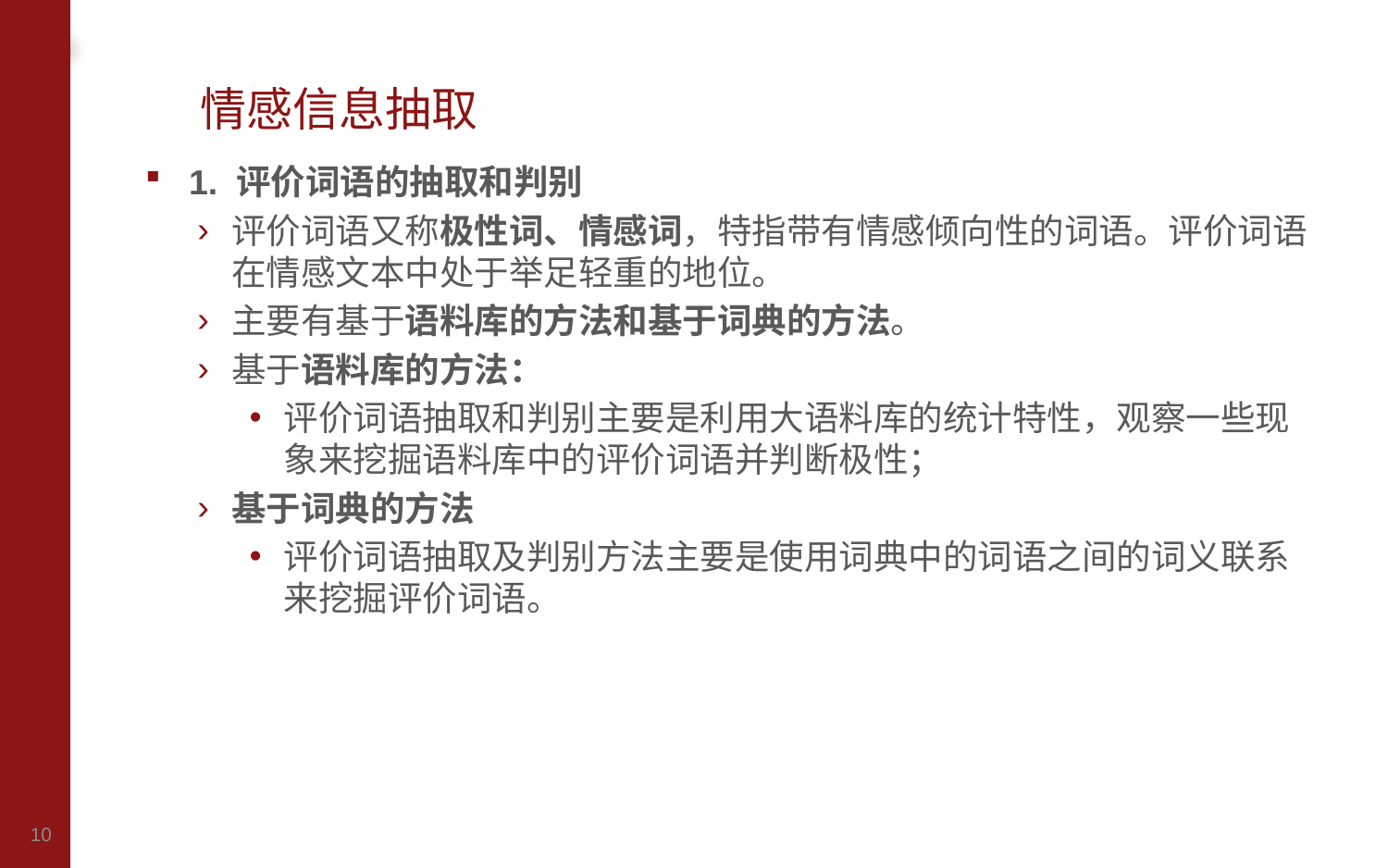

# 情感信息抽取
1. 评价词语的抽取和判别
评价词语又称极性词、情感词，特指带有情感倾向性的词语。评价词语在情感文本中处于举足轻重的地位。
主要有基于语料库的方法和基于词典的方法。
基于语料库的方法：
评价词语抽取和判别主要是利用大语料库的统计特性，观察一些现象来挖掘语料库中的评价词语并判断极性；
基于词典的方法
评价词语抽取及判别方法主要是使用词典中的词语之间的词义联系来挖掘评价词语。
10